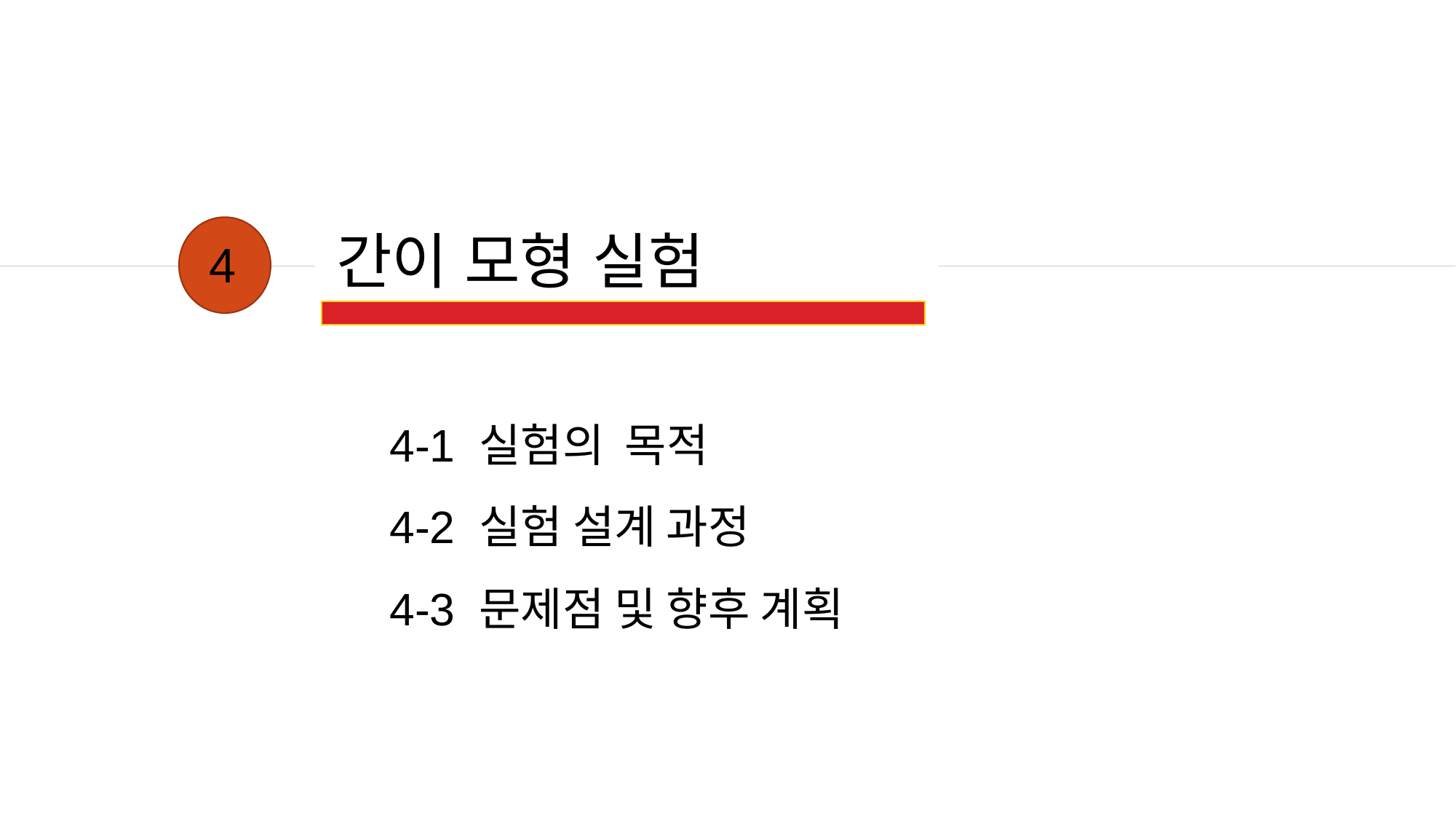

# 간이 모형 실험
4

4-1 실험의  목적
4-2 실험 설계 과정
4-3 문제점 및 향후 계획